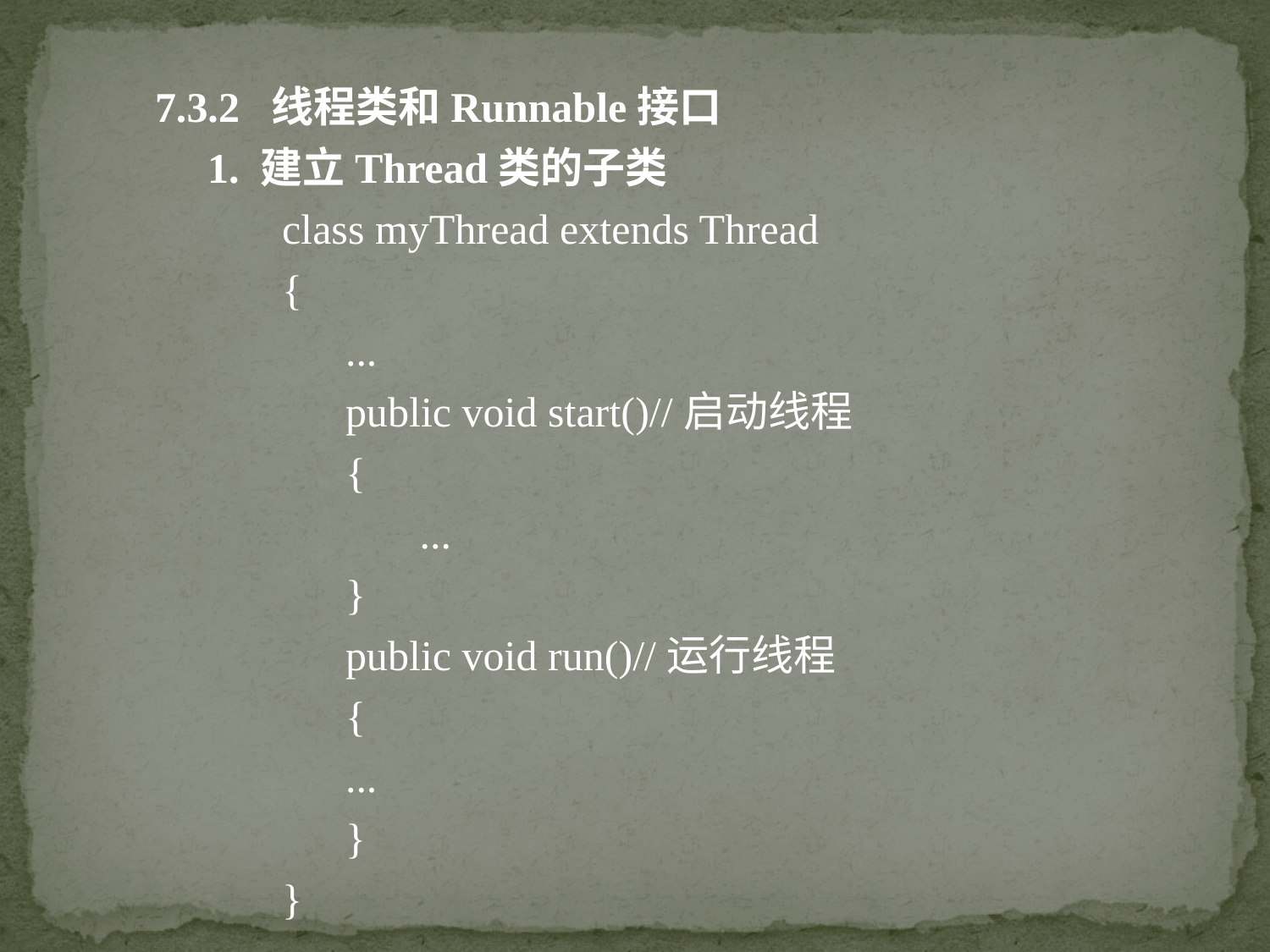

7.3.2  线程类和Runnable接口
　1. 建立Thread类的子类
class myThread extends Thread
{
      ...
public void start()//启动线程
{
       ...
}
public void run()//运行线程
{
...
}
}